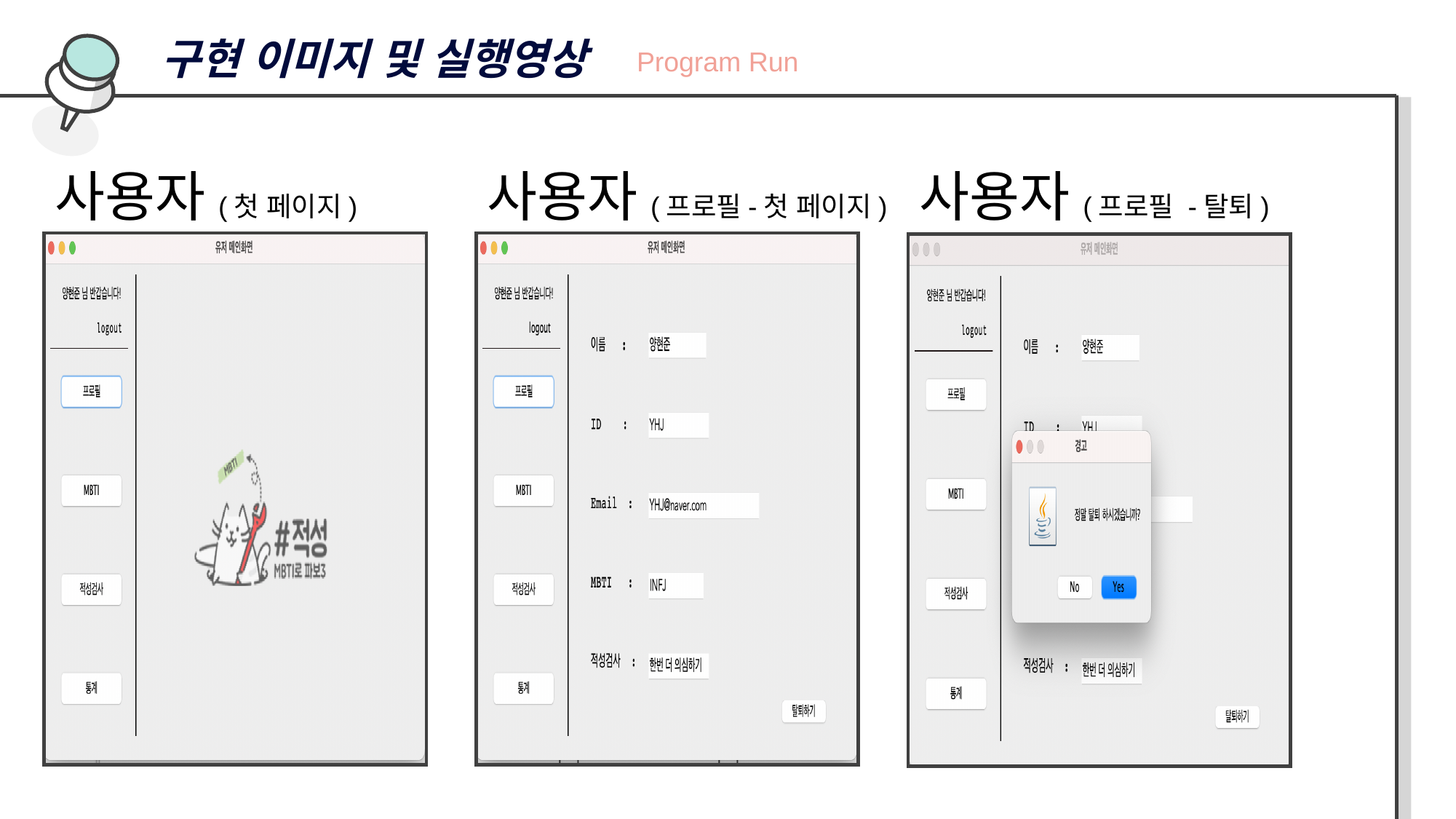

구현 이미지 및 실행영상

Program Run

사용자(첫 페이지)
사용자(프로필-첫 페이지)
사용자(프로필 -탈퇴)